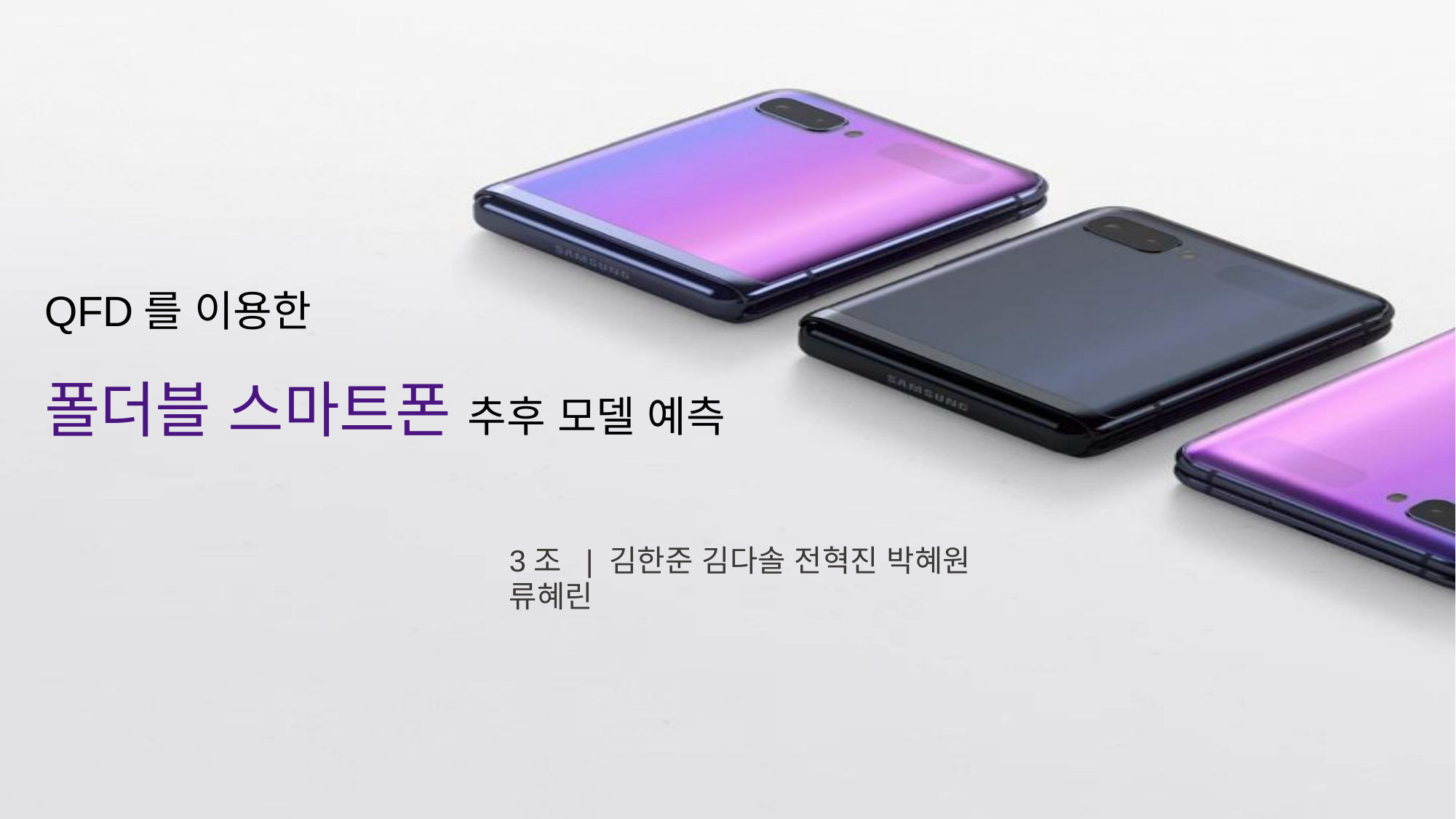

QFD를 이용한
폴더블 스마트폰 추후 모델 예측
3조  | 김한준 김다솔 전혁진 박혜원 류혜린